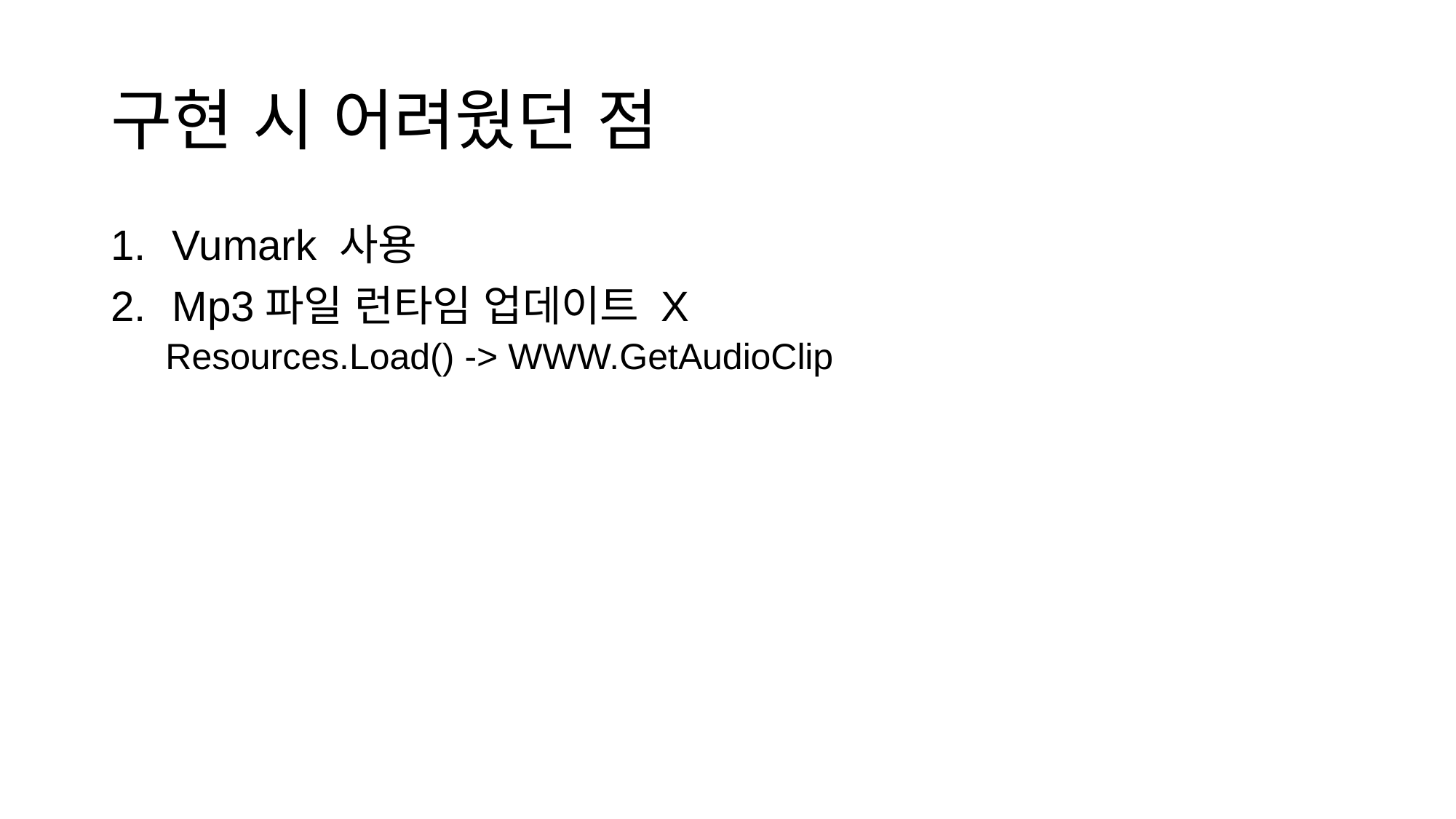

# 구현 시 어려웠던 점
Vumark 사용
Mp3파일 런타임 업데이트 X
Resources.Load() -> WWW.GetAudioClip